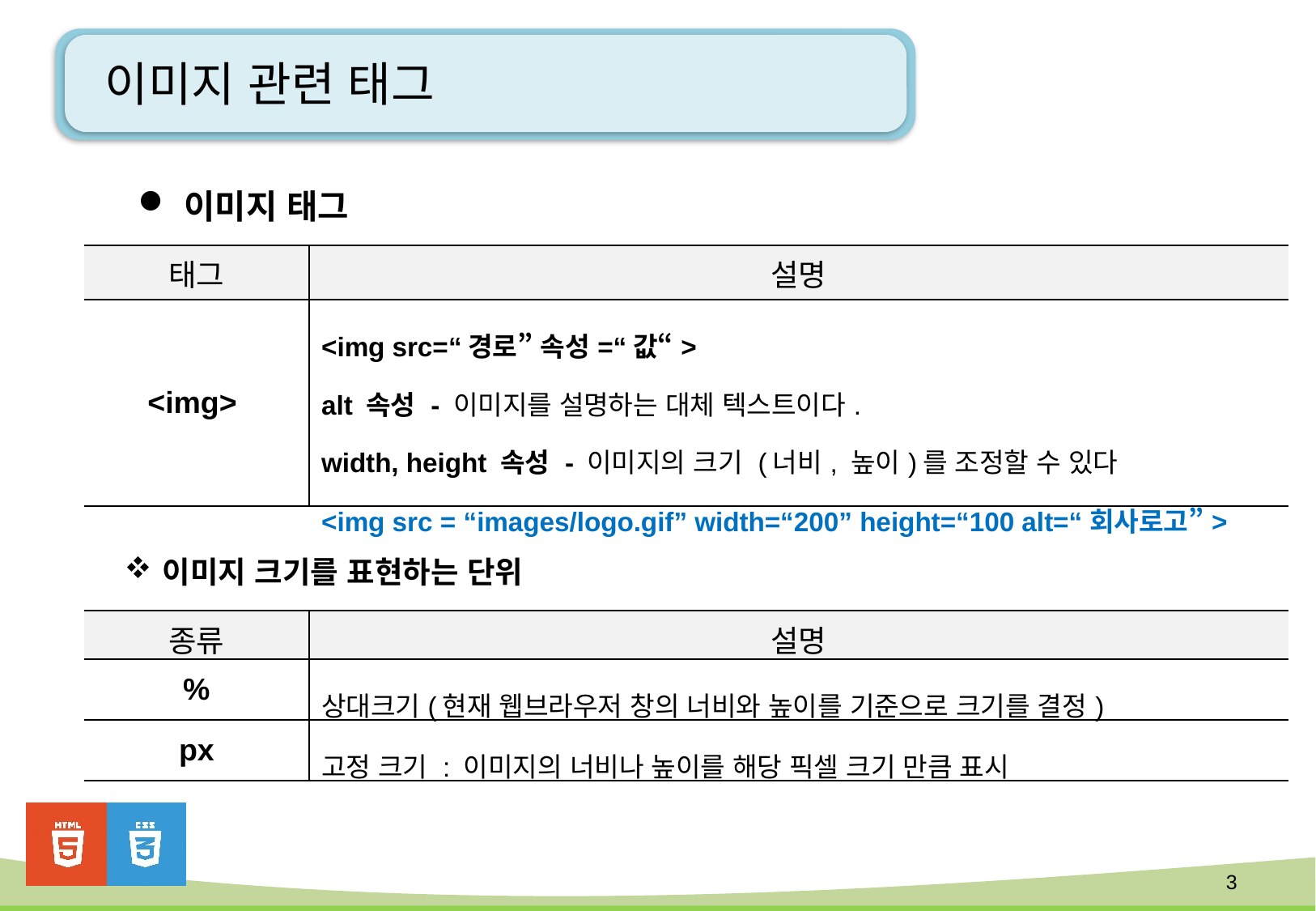

# 이미지 관련 태그
이미지 태그
| 태그 | 설명 |
| --- | --- |
| <img> | <img src=“경로” 속성=“값“> alt 속성 - 이미지를 설명하는 대체 텍스트이다. width, height 속성 - 이미지의 크기 (너비, 높이)를 조정할 수 있다 <img src = “images/logo.gif” width=“200” height=“100 alt=“회사로고”> |
이미지 크기를 표현하는 단위
| 종류 | 설명 |
| --- | --- |
| % | 상대크기(현재 웹브라우저 창의 너비와 높이를 기준으로 크기를 결정) |
| px | 고정 크기 : 이미지의 너비나 높이를 해당 픽셀 크기 만큼 표시 |
3